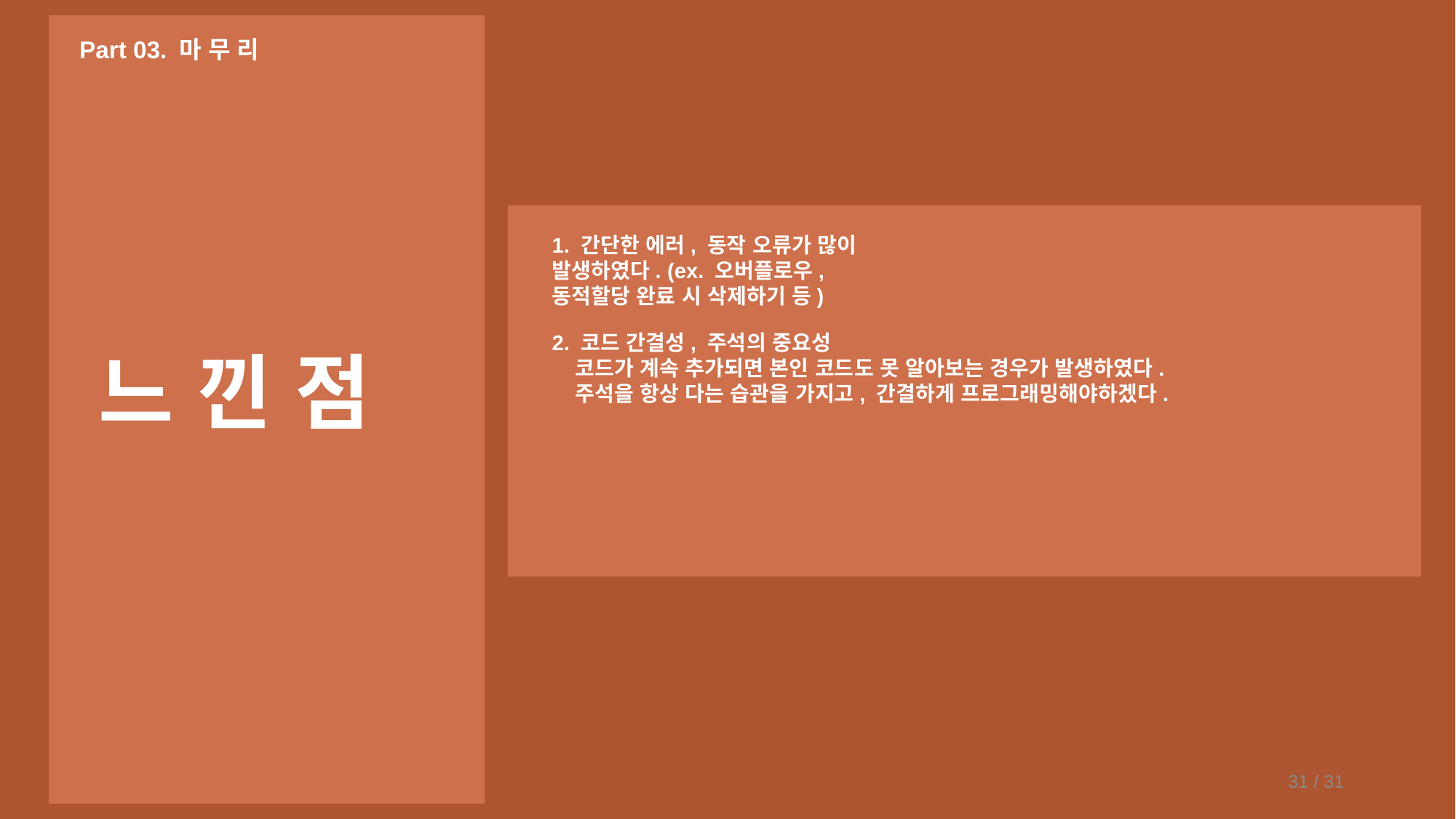

Part 03. 마 무 리

1. 간단한 에러, 동작 오류가 많이 발생하였다. (ex. 오버플로우, 동적할당 완료 시 삭제하기 등)
2. 코드 간결성, 주석의 중요성
   코드가 계속 추가되면 본인 코드도 못 알아보는 경우가 발생하였다.
   주석을 항상 다는 습관을 가지고, 간결하게 프로그래밍해야하겠다.
느 낀 점
31 / 31